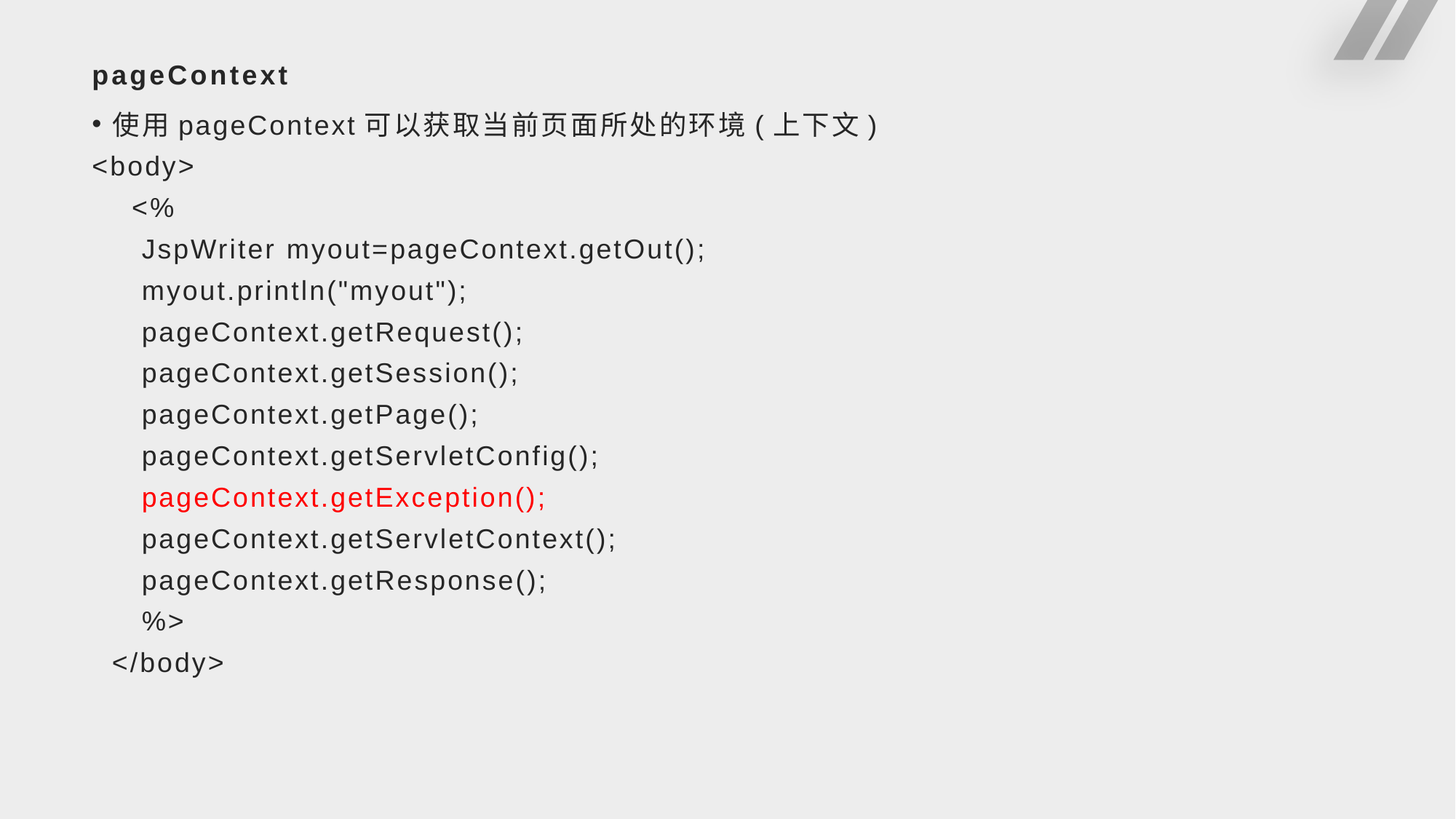

# pageContext
使用pageContext可以获取当前页面所处的环境(上下文)
<body>
    <%
     JspWriter myout=pageContext.getOut();
     myout.println("myout");
     pageContext.getRequest();
     pageContext.getSession();
     pageContext.getPage();
     pageContext.getServletConfig();
     pageContext.getException();
     pageContext.getServletContext();
     pageContext.getResponse();
     %>
  </body>